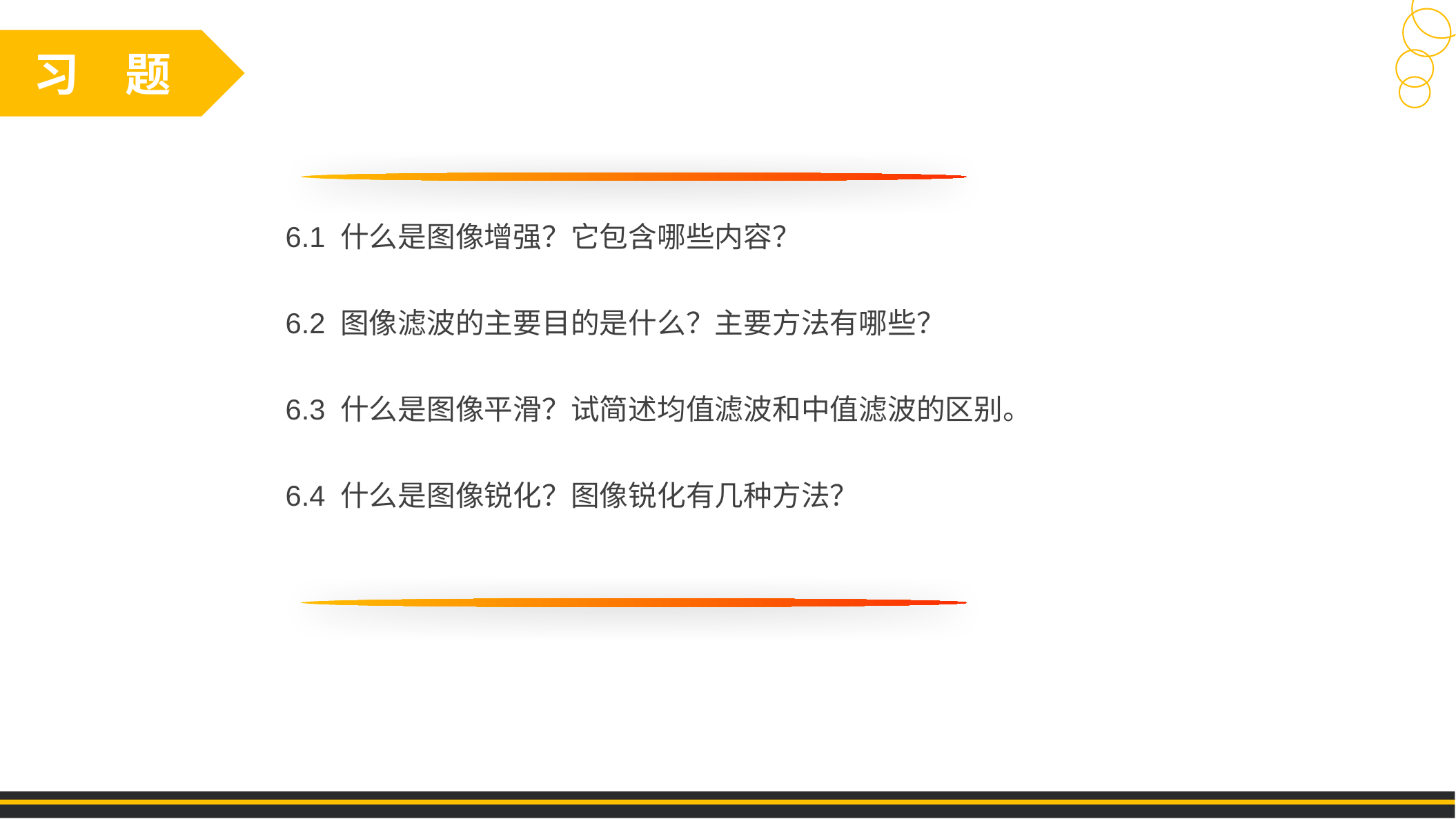

习　题

6.1 什么是图像增强？它包含哪些内容？

6.2 图像滤波的主要目的是什么？主要方法有哪些？

6.3 什么是图像平滑？试简述均值滤波和中值滤波的区别。

6.4 什么是图像锐化？图像锐化有几种方法？